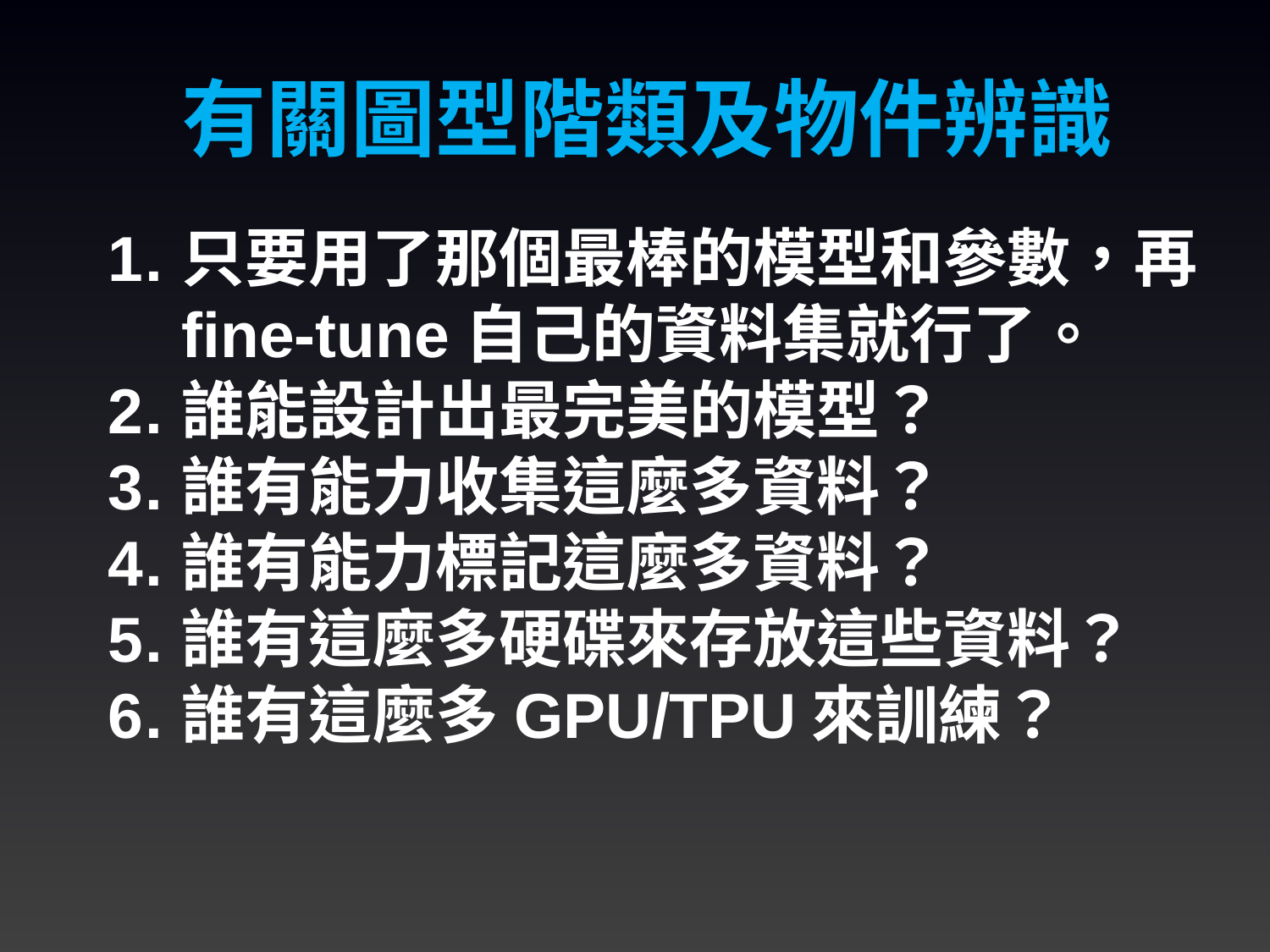

有關圖型階類及物件辨識
只要用了那個最棒的模型和參數，再fine-tune自己的資料集就行了。
誰能設計出最完美的模型？
誰有能力收集這麼多資料？
誰有能力標記這麼多資料？
誰有這麼多硬碟來存放這些資料？
誰有這麼多GPU/TPU來訓練？